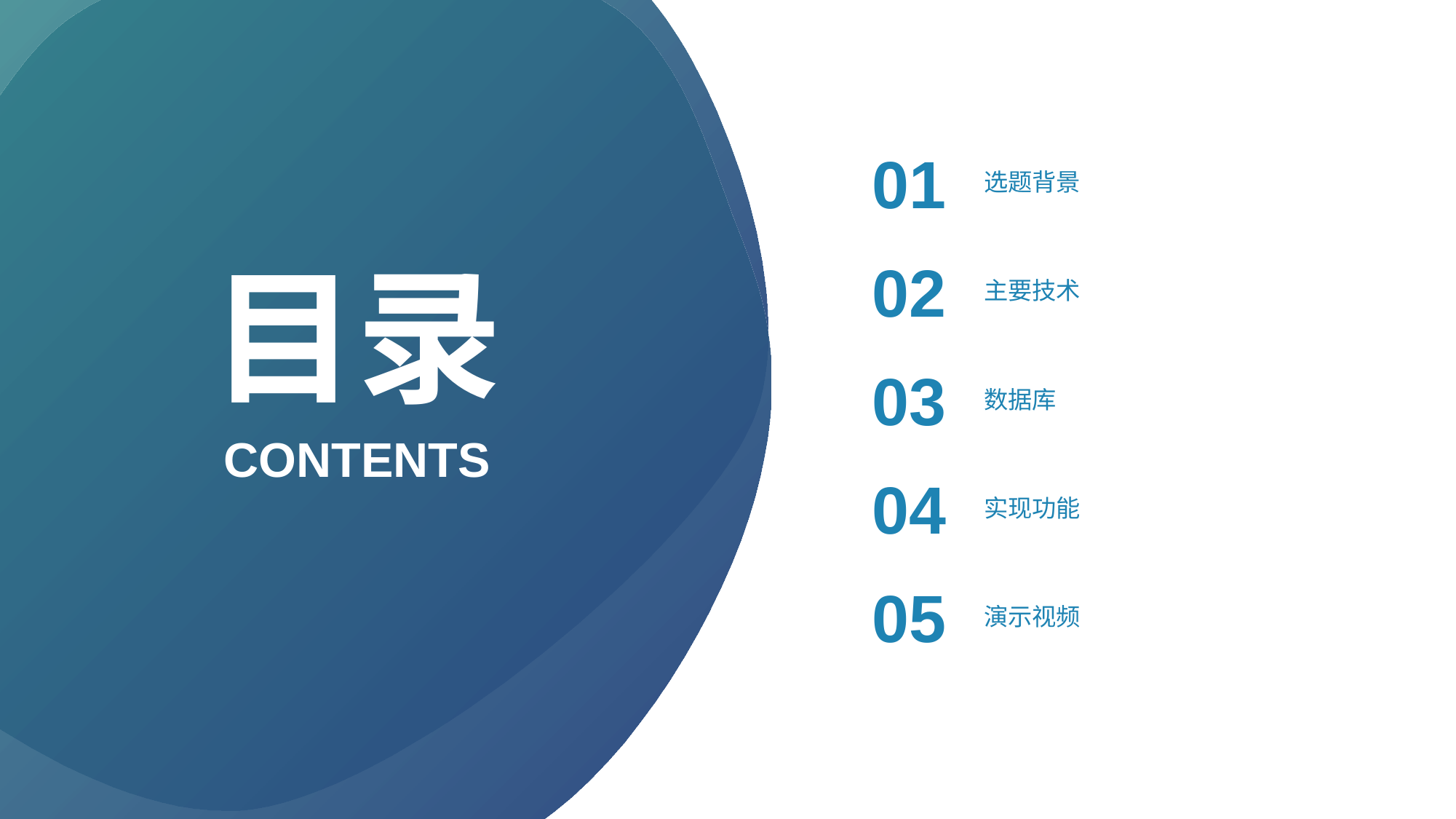

01
选题背景
目录
02
主要技术
03
数据库
CONTENTS
04
实现功能
05
演示视频